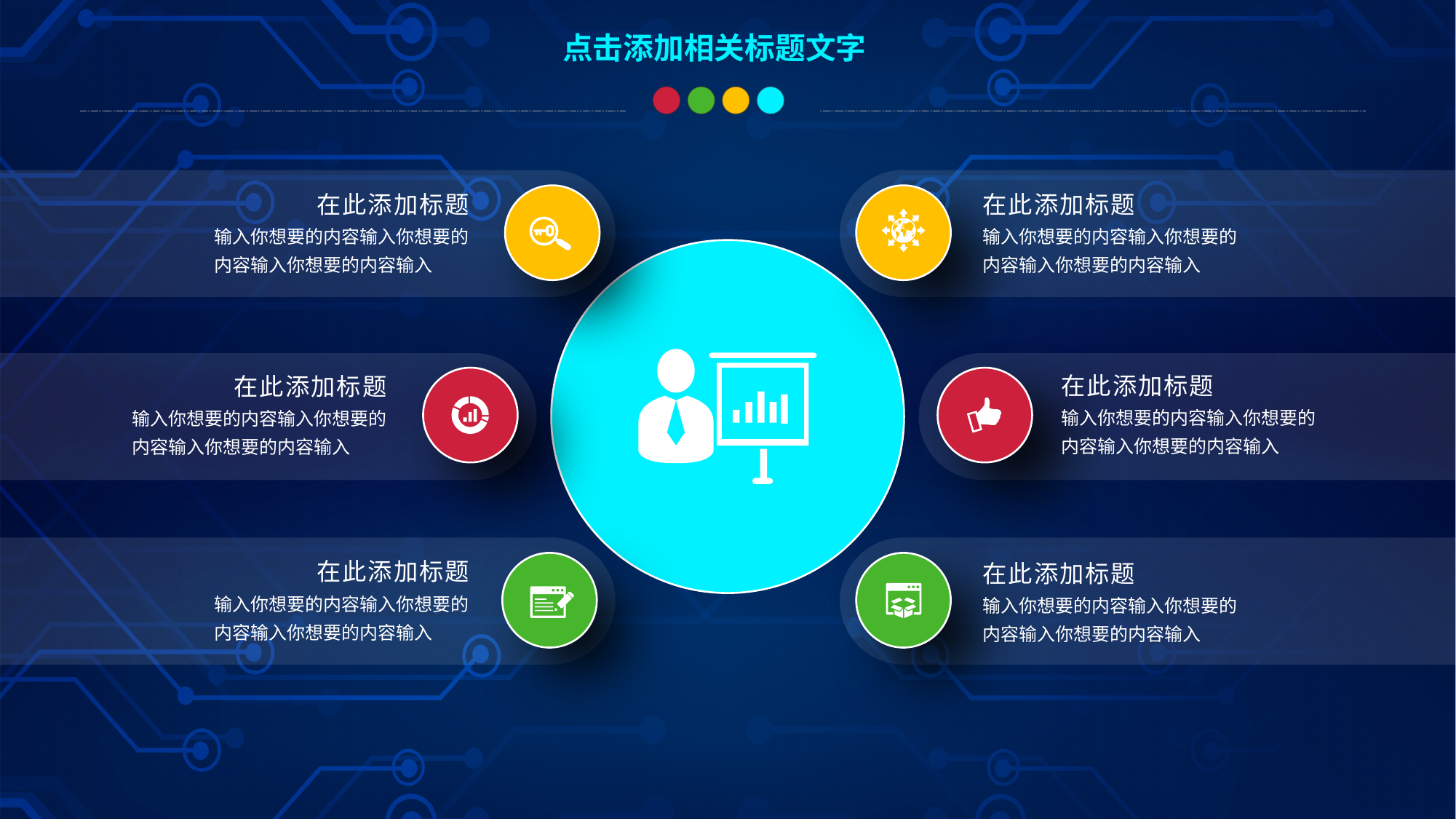

点击添加相关标题文字

在此添加标题
输入你想要的内容输入你想要的内容输入你想要的内容输入
在此添加标题
输入你想要的内容输入你想要的内容输入你想要的内容输入

在此添加标题
输入你想要的内容输入你想要的内容输入你想要的内容输入
在此添加标题
输入你想要的内容输入你想要的内容输入你想要的内容输入

在此添加标题
输入你想要的内容输入你想要的内容输入你想要的内容输入

在此添加标题
输入你想要的内容输入你想要的内容输入你想要的内容输入